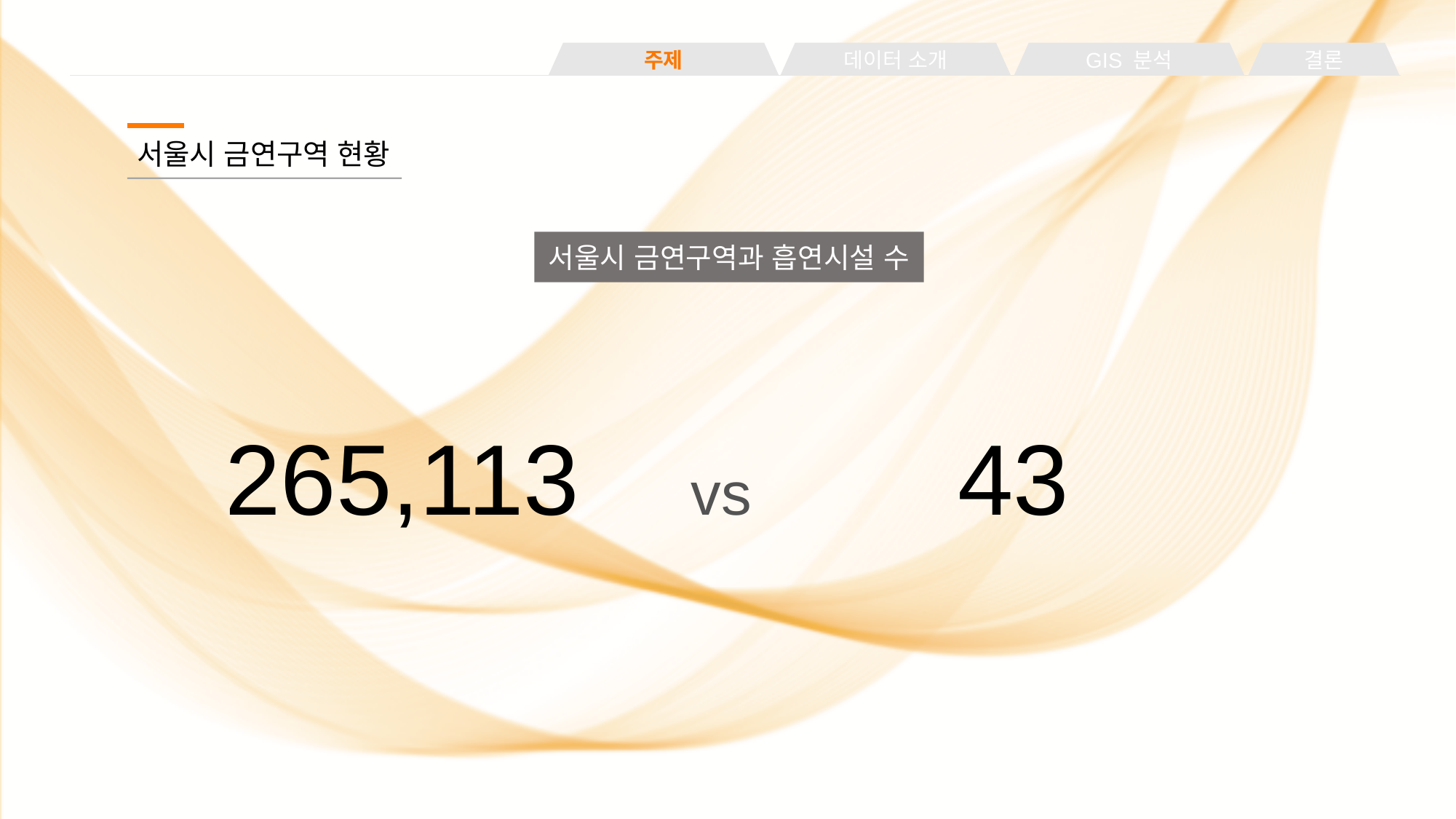

주제
데이터 소개
GIS 분석
결론

서울시 금연구역 현황

서울시 금연구역과 흡연시설 수
265,113    vs                           43